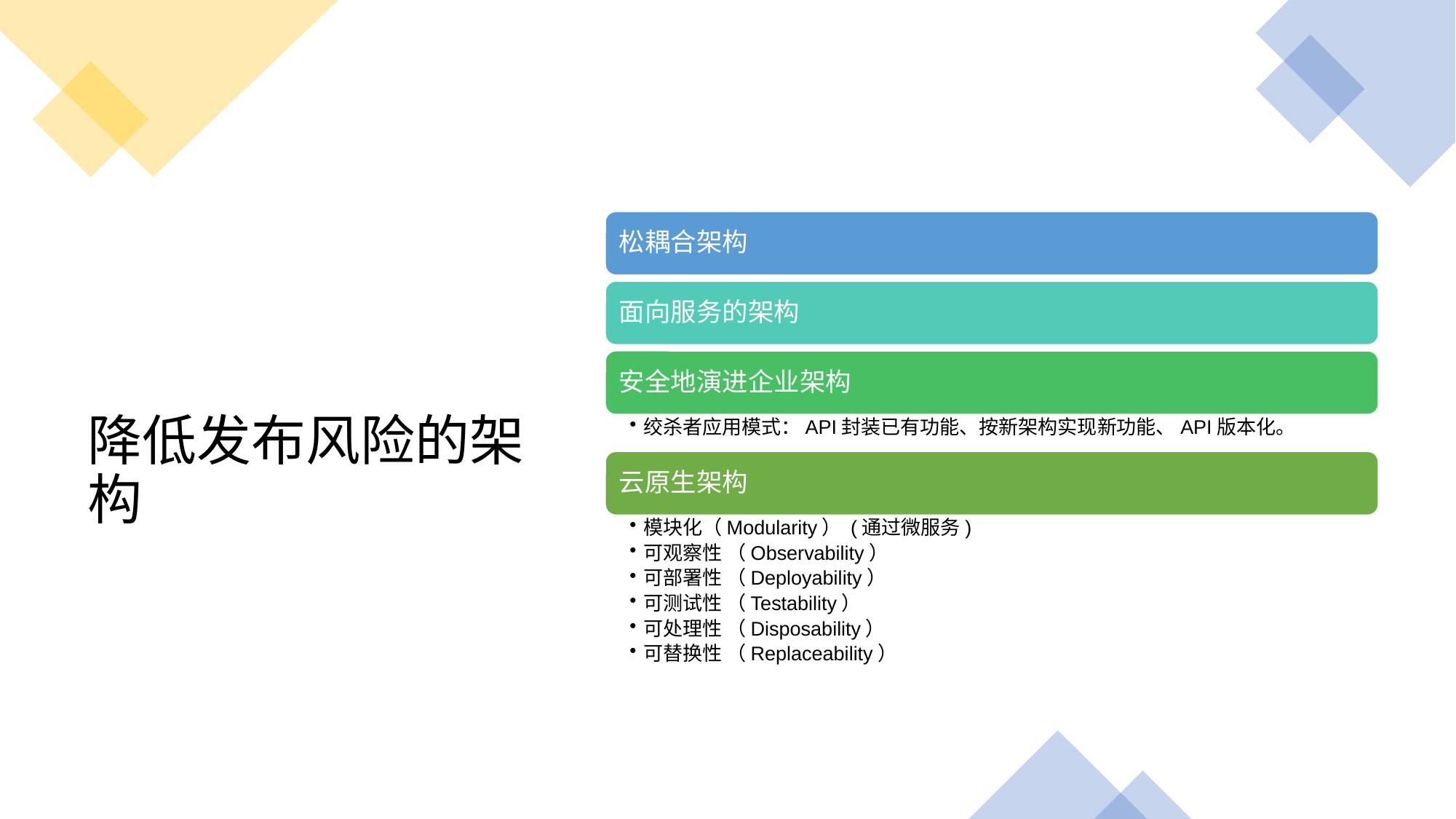

# 降低发布风险的架构
松耦合架构
面向服务的架构
安全地演进企业架构
绞杀者应用模式：API封装已有功能、按新架构实现新功能、API版本化。
云原生架构
模块化（Modularity） (通过微服务)
可观察性 （Observability）
可部署性 （Deployability）
可测试性 （Testability）
可处理性 （Disposability）
可替换性 （Replaceability）